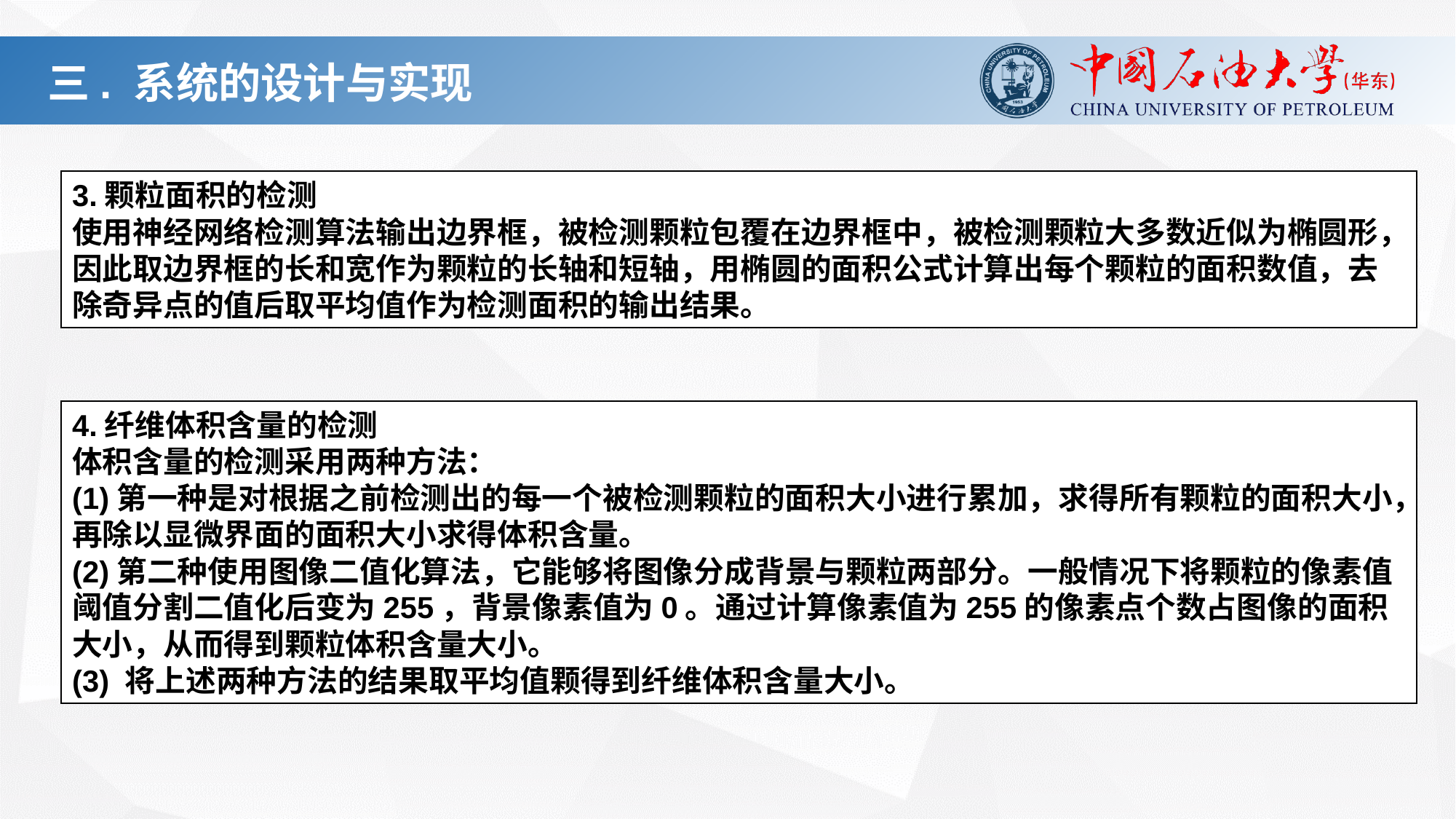

3.颗粒面积的检测
使用神经网络检测算法输出边界框，被检测颗粒包覆在边界框中，被检测颗粒大多数近似为椭圆形，因此取边界框的长和宽作为颗粒的长轴和短轴，用椭圆的面积公式计算出每个颗粒的面积数值，去除奇异点的值后取平均值作为检测面积的输出结果。
4.纤维体积含量的检测
体积含量的检测采用两种方法：
(1)第一种是对根据之前检测出的每一个被检测颗粒的面积大小进行累加，求得所有颗粒的面积大小，再除以显微界面的面积大小求得体积含量。
(2)第二种使用图像二值化算法，它能够将图像分成背景与颗粒两部分。一般情况下将颗粒的像素值阈值分割二值化后变为255，背景像素值为0。通过计算像素值为255的像素点个数占图像的面积大小，从而得到颗粒体积含量大小。
(3) 将上述两种方法的结果取平均值颗得到纤维体积含量大小。